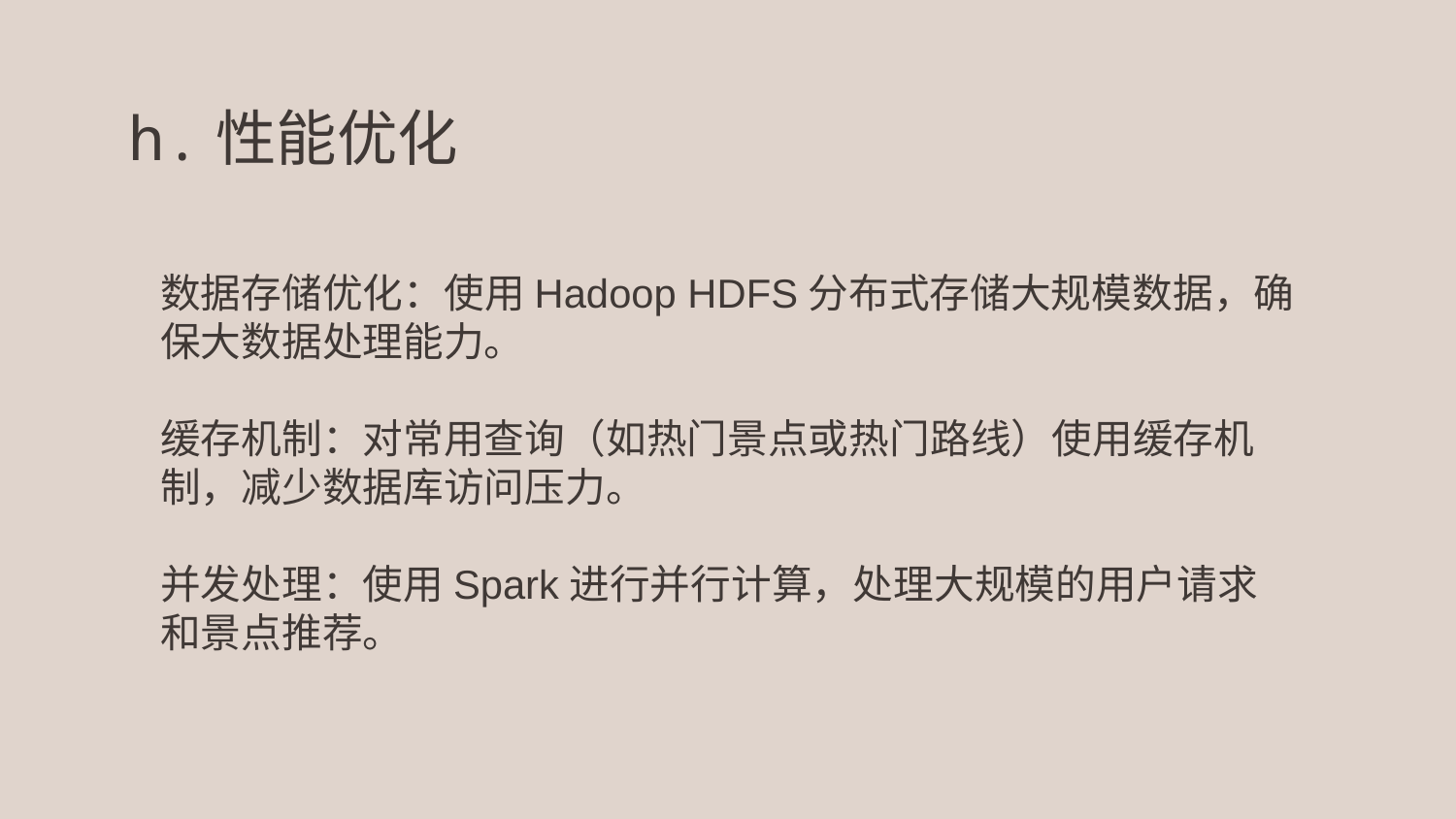

# h.性能优化
数据存储优化：使用Hadoop HDFS分布式存储大规模数据，确保大数据处理能力。

缓存机制：对常用查询（如热门景点或热门路线）使用缓存机制，减少数据库访问压力。

并发处理：使用Spark进行并行计算，处理大规模的用户请求和景点推荐。